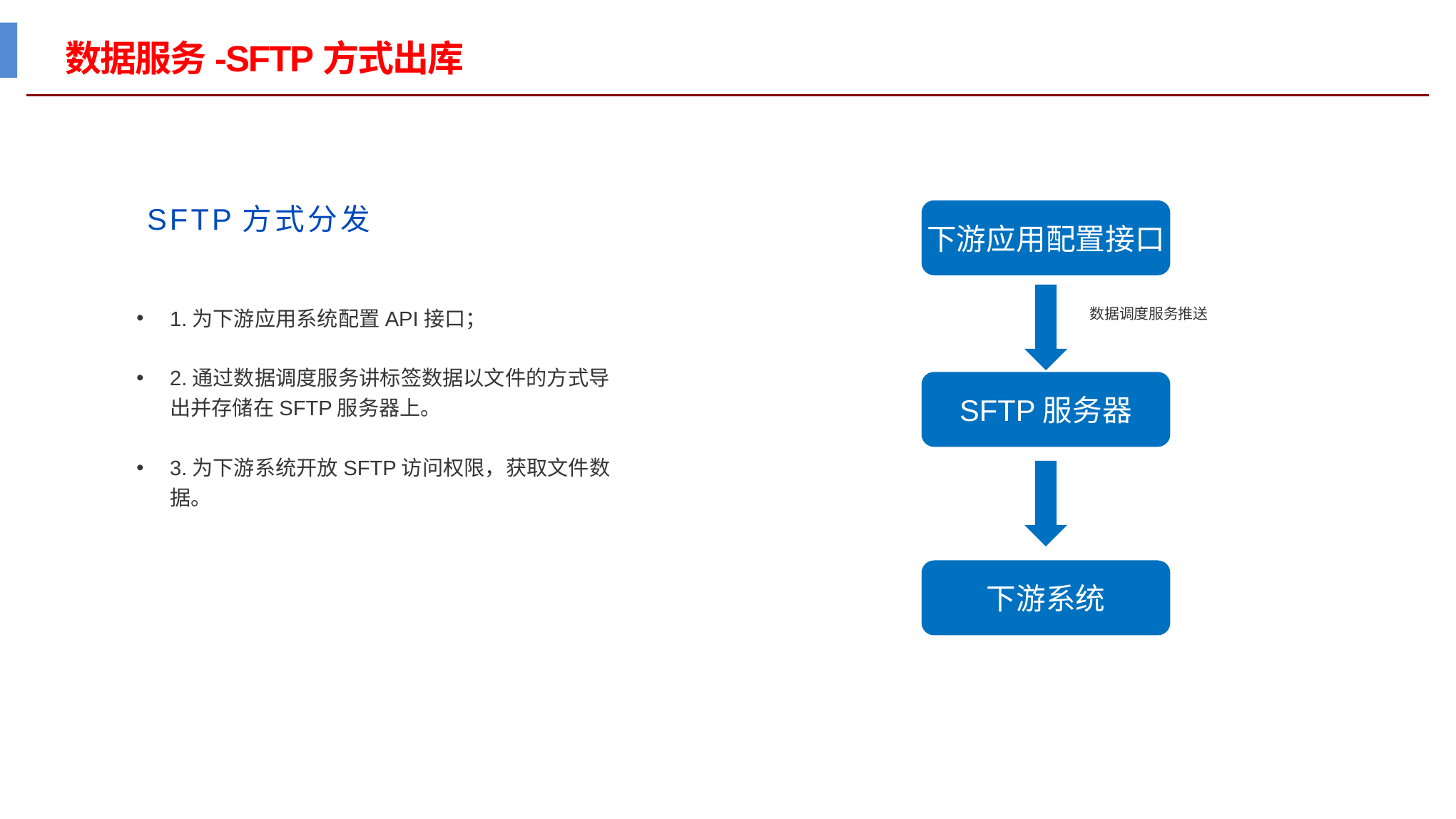

# 数据服务-SFTP方式出库
SFTP方式分发
下游应用配置接口

1.为下游应用系统配置API接口；

2.通过数据调度服务讲标签数据以文件的方式导出并存储在SFTP服务器上。

3.为下游系统开放SFTP访问权限，获取文件数据。

数据调度服务推送
SFTP服务器

下游系统